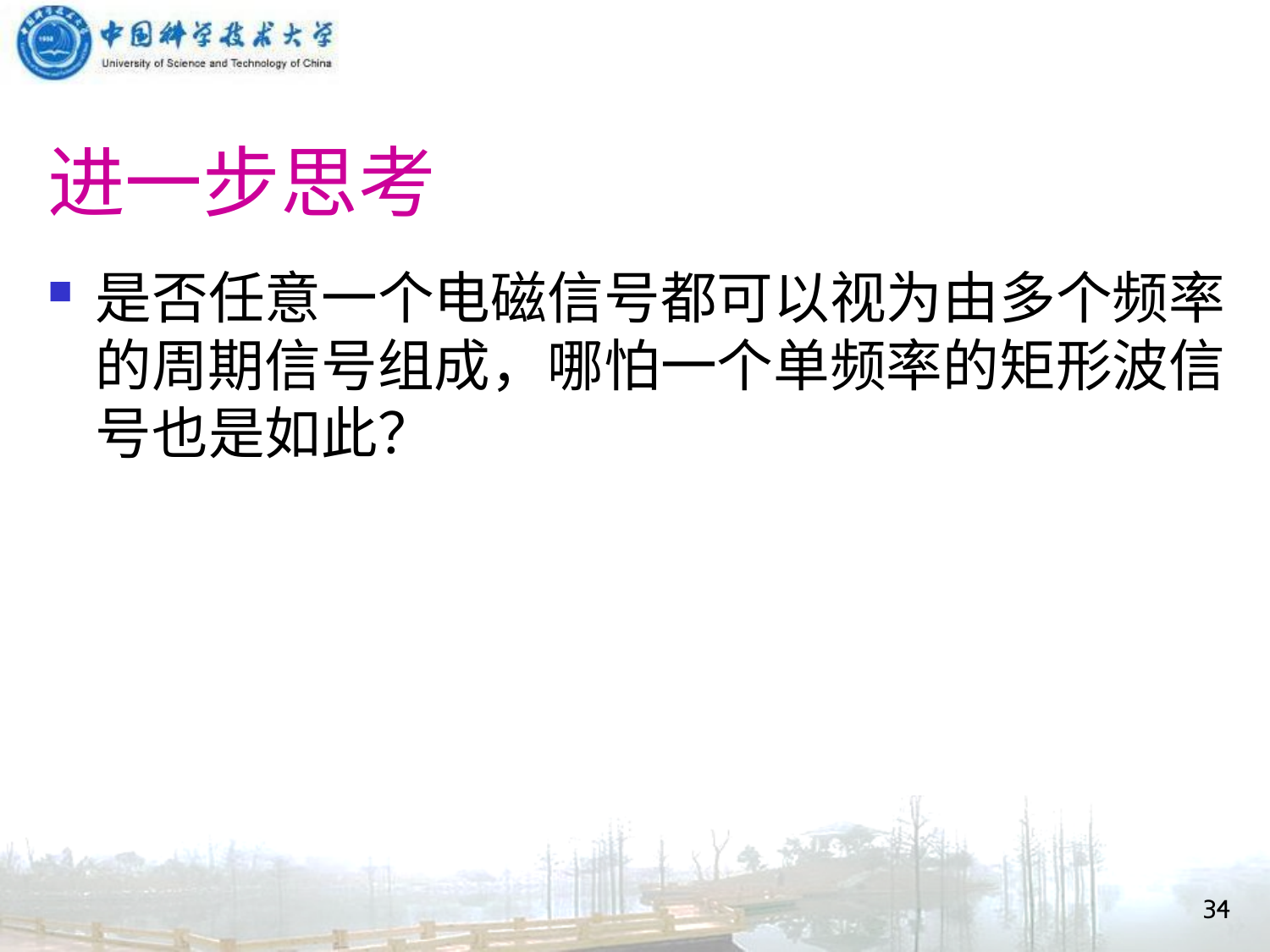

# 进一步思考
是否任意一个电磁信号都可以视为由多个频率的周期信号组成，哪怕一个单频率的矩形波信号也是如此？
34